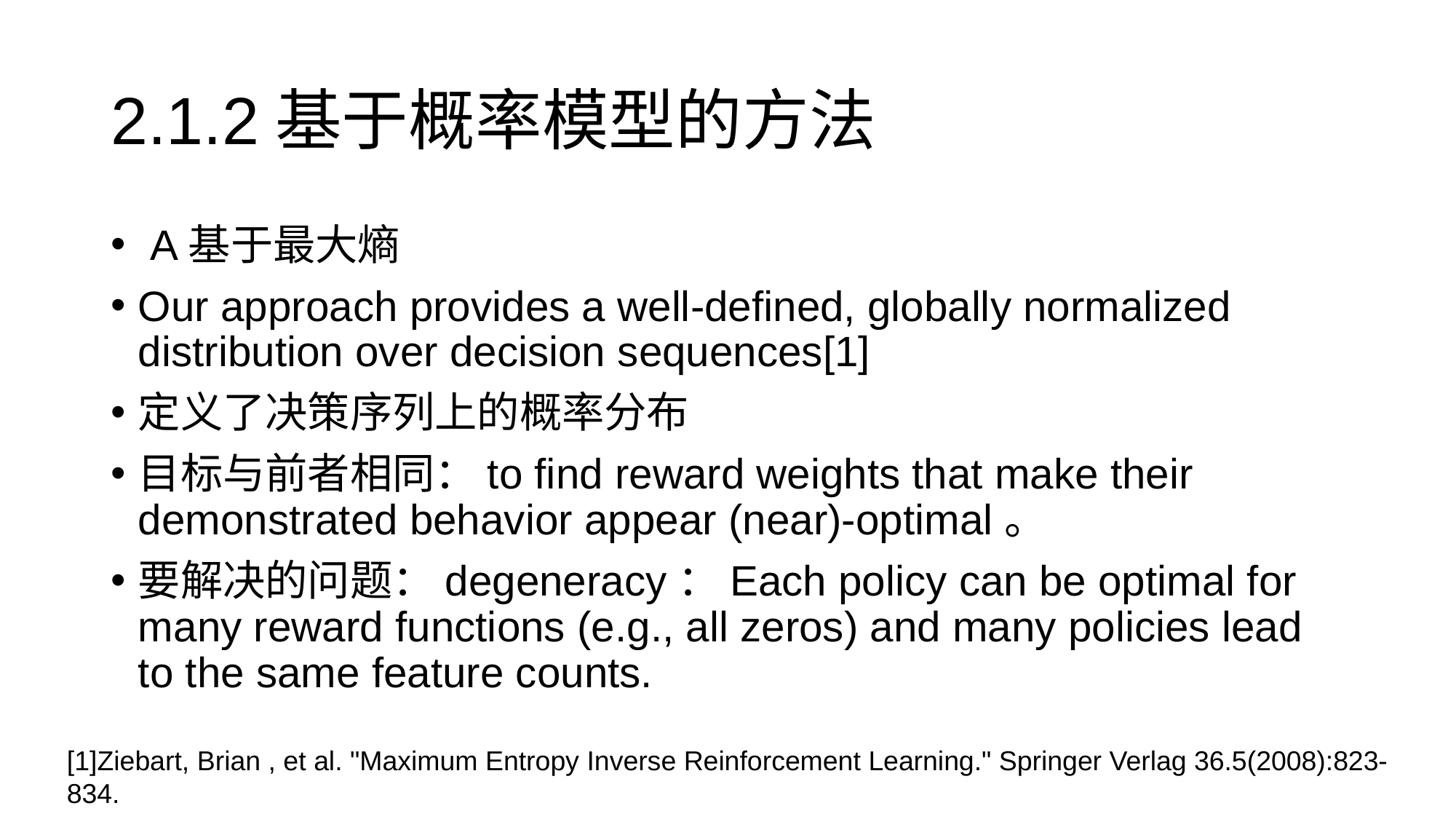

# 2.1.2基于概率模型的方法
 A基于最大熵
Our approach provides a well-deﬁned, globally normalized distribution over decision sequences[1]
定义了决策序列上的概率分布
目标与前者相同：to ﬁnd reward weights that make their demonstrated behavior appear (near)-optimal。
要解决的问题：degeneracy：Each policy can be optimal for many reward functions (e.g., all zeros) and many policies lead to the same feature counts.
[1]Ziebart, Brian , et al. "Maximum Entropy Inverse Reinforcement Learning." Springer Verlag 36.5(2008):823-834.